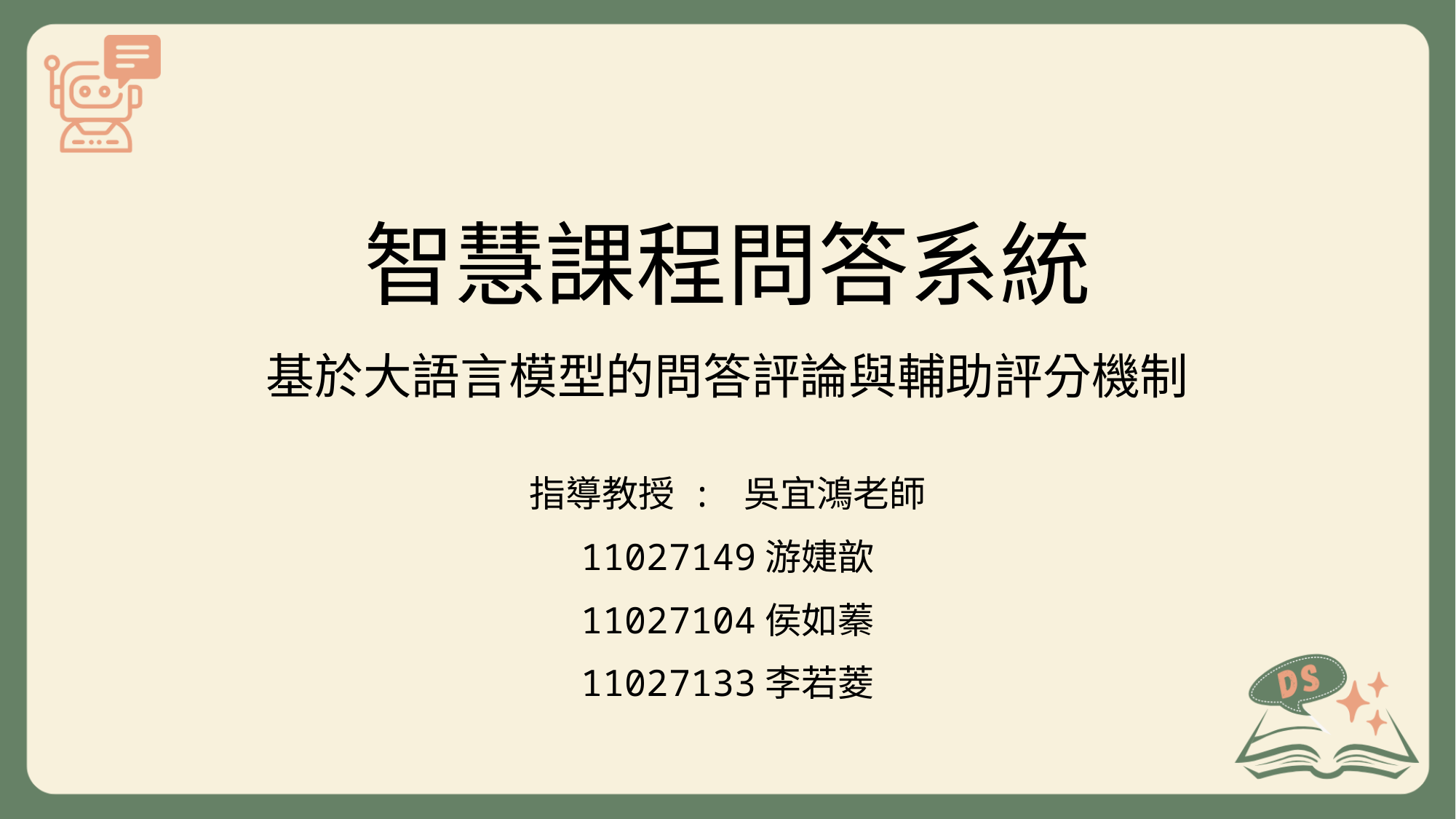

# 智慧課程問答系統 基於大語言模型的問答評論與輔助評分機制
指導教授 : 吳宜鴻老師
11027149游婕歆
11027104侯如蓁
11027133李若菱